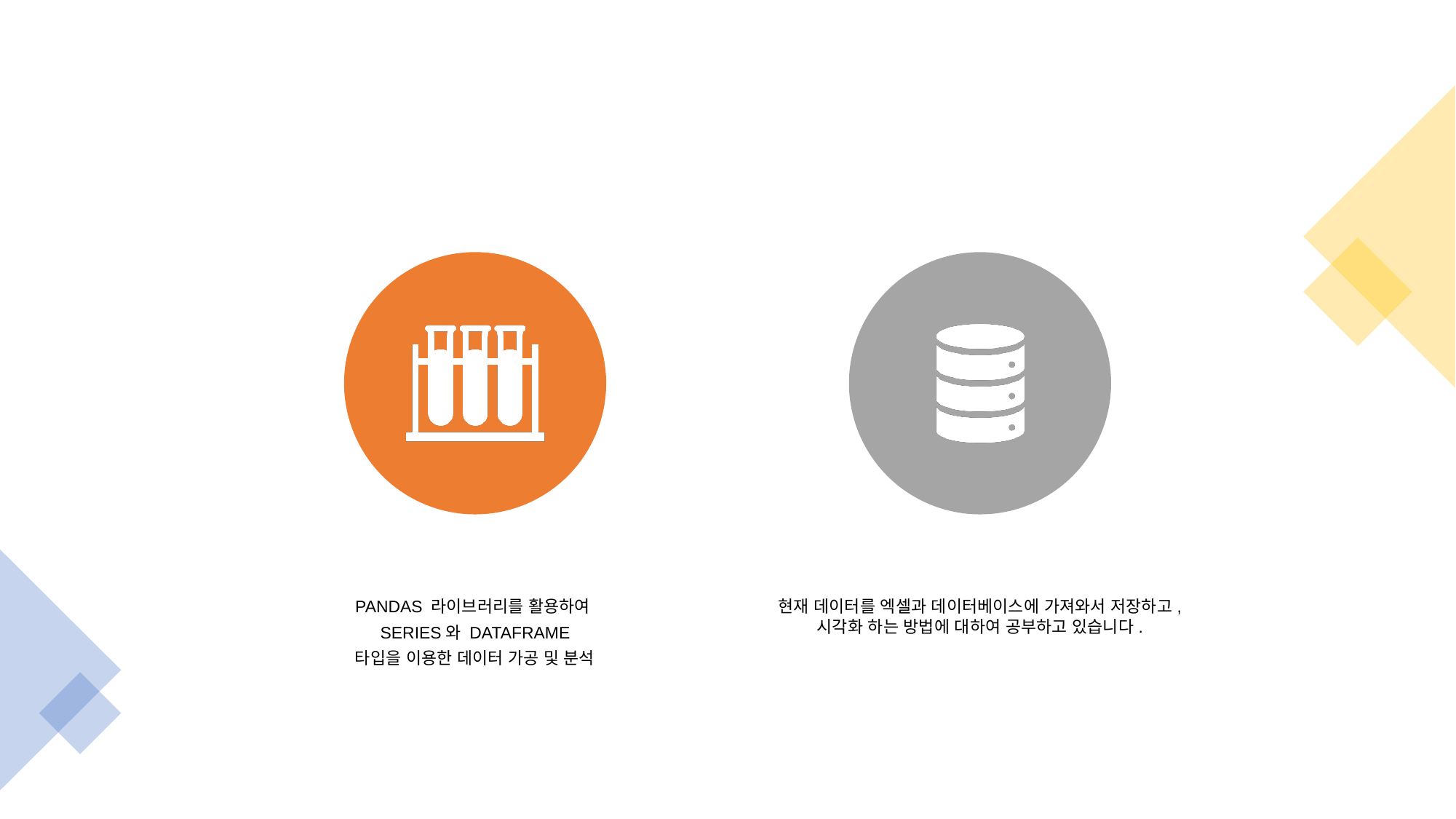

Pandas 라이브러리를 활용하여
Series와 DataFrame
타입을 이용한 데이터 가공 및 분석
현재 데이터를 엑셀과 데이터베이스에 가져와서 저장하고, 시각화 하는 방법에 대하여 공부하고 있습니다.